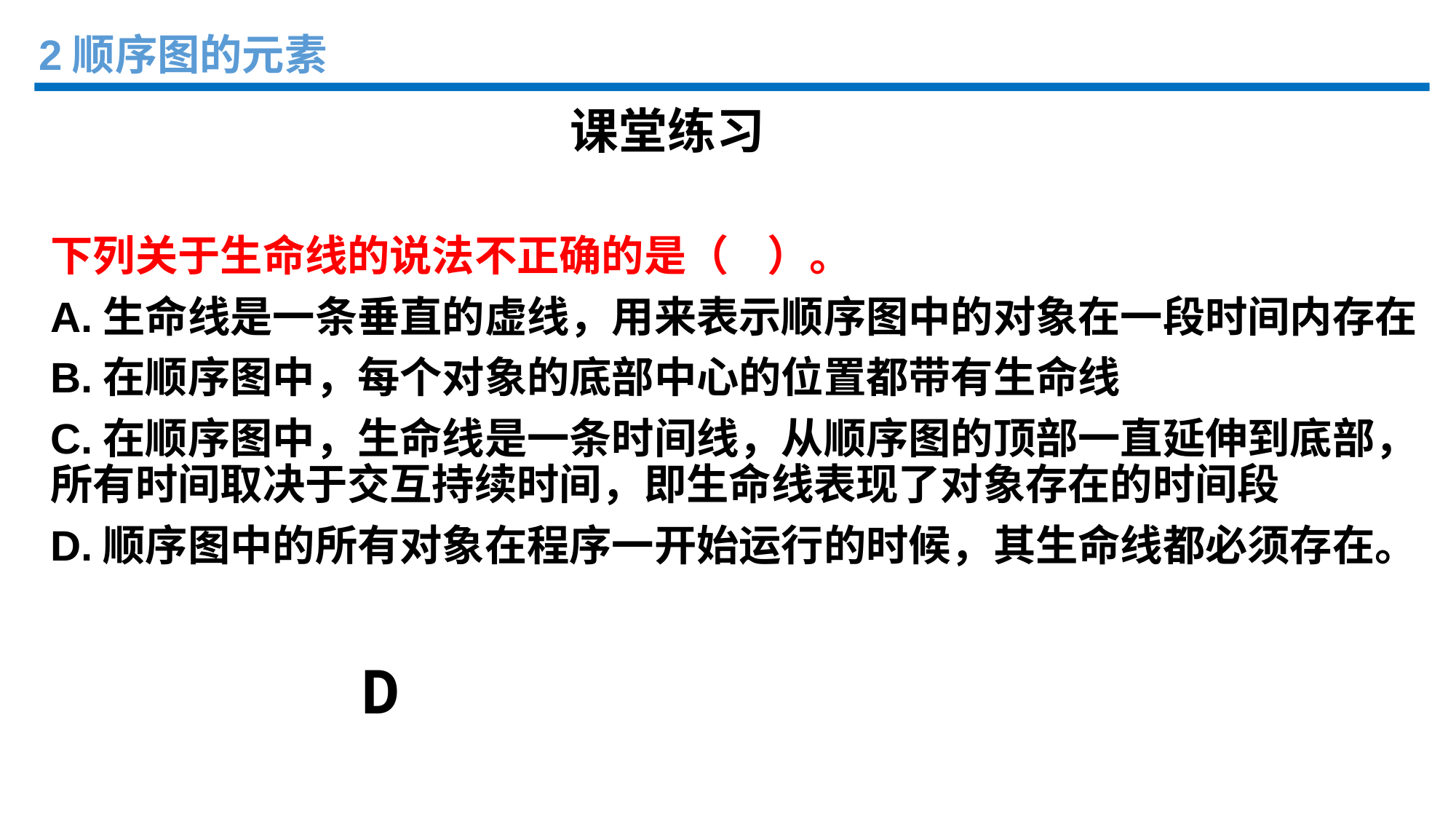

2顺序图的元素
课堂练习
下列关于生命线的说法不正确的是（    ）。
A.生命线是一条垂直的虚线，用来表示顺序图中的对象在一段时间内存在
B.在顺序图中，每个对象的底部中心的位置都带有生命线
C.在顺序图中，生命线是一条时间线，从顺序图的顶部一直延伸到底部，所有时间取决于交互持续时间，即生命线表现了对象存在的时间段
D.顺序图中的所有对象在程序一开始运行的时候，其生命线都必须存在。

D